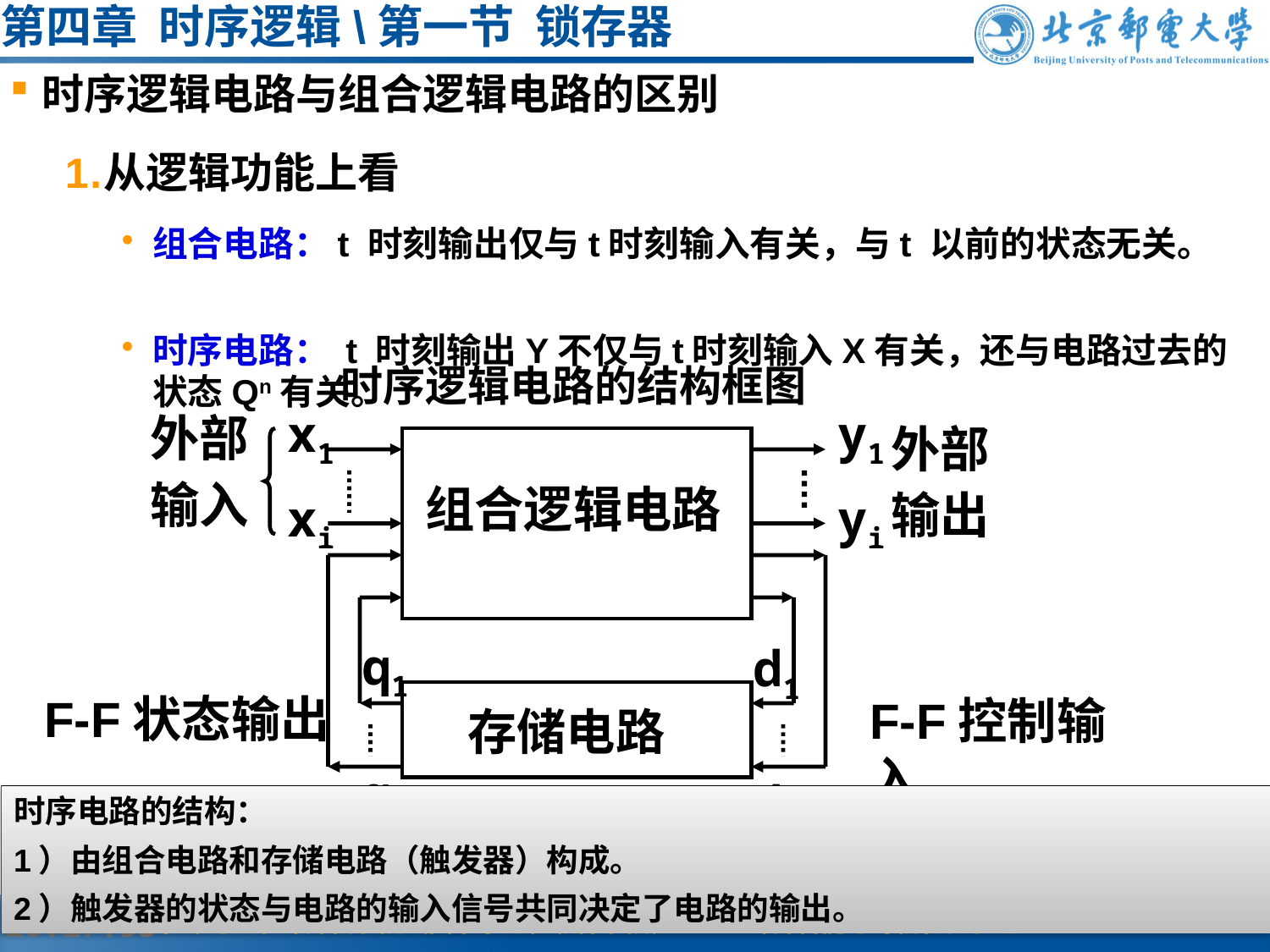

# 第四章  时序逻辑\第一节  锁存器
时序逻辑电路与组合逻辑电路的区别
从逻辑功能上看
组合电路：t 时刻输出仅与t时刻输入有关，与t 以前的状态无关。
时序电路： t 时刻输出Y不仅与t时刻输入X有关，还与电路过去的状态Qn有关。

时序逻辑电路的结构框图
x1
y1
外部
输入

外部
输出

组合逻辑电路
xi
yi

q1
d1
F-F状态输出

F-F控制输入
存储电路

qi

di

时序电路的结构：
1）由组合电路和存储电路（触发器）构成。
2）触发器的状态与电路的输入信号共同决定了电路的输出。